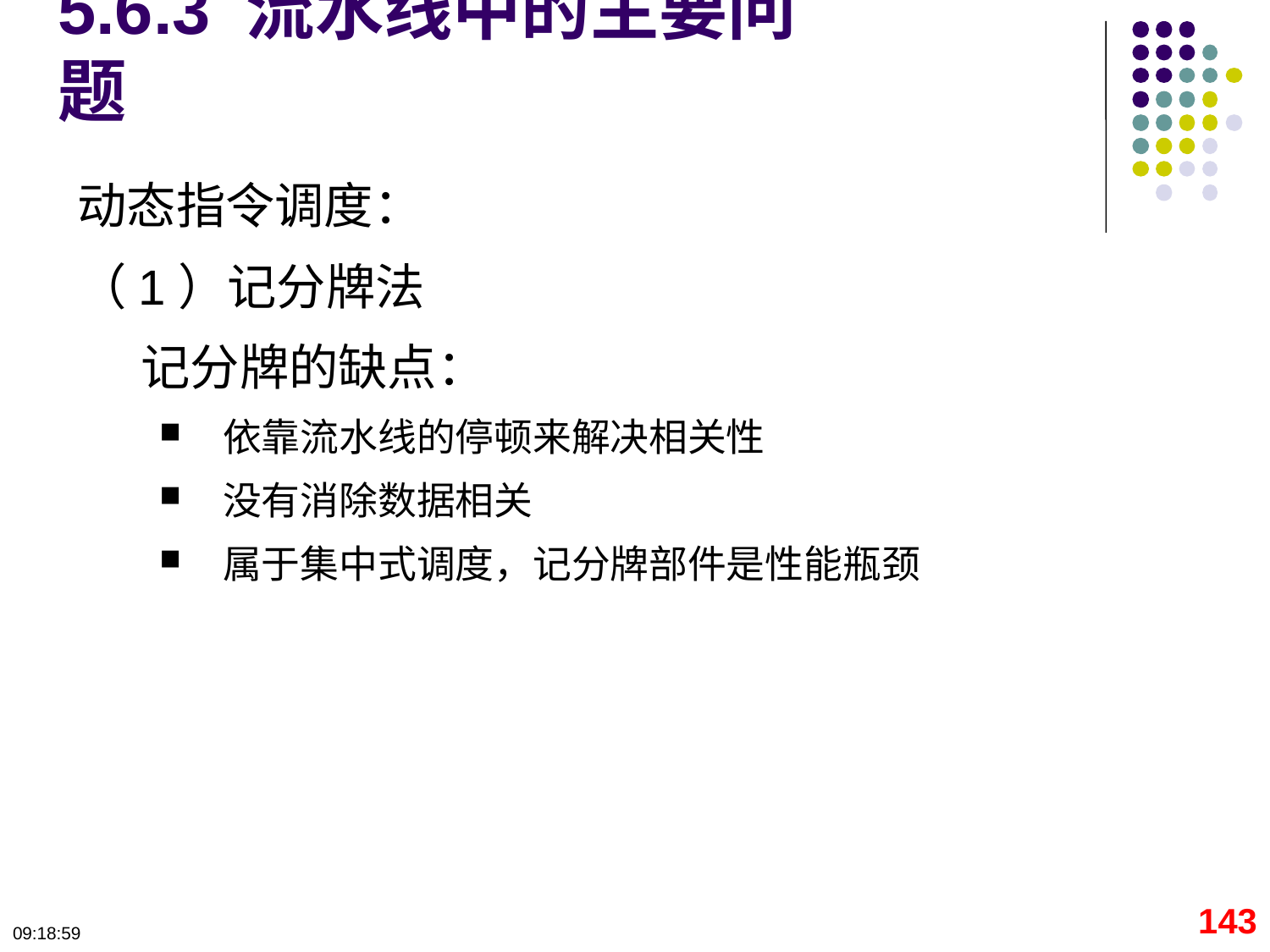

# 5.6.3 流水线中的主要问题
动态指令调度：
（1）记分牌法
记分牌的缺点：
依靠流水线的停顿来解决相关性
没有消除数据相关
属于集中式调度，记分牌部件是性能瓶颈

143
09:18:59